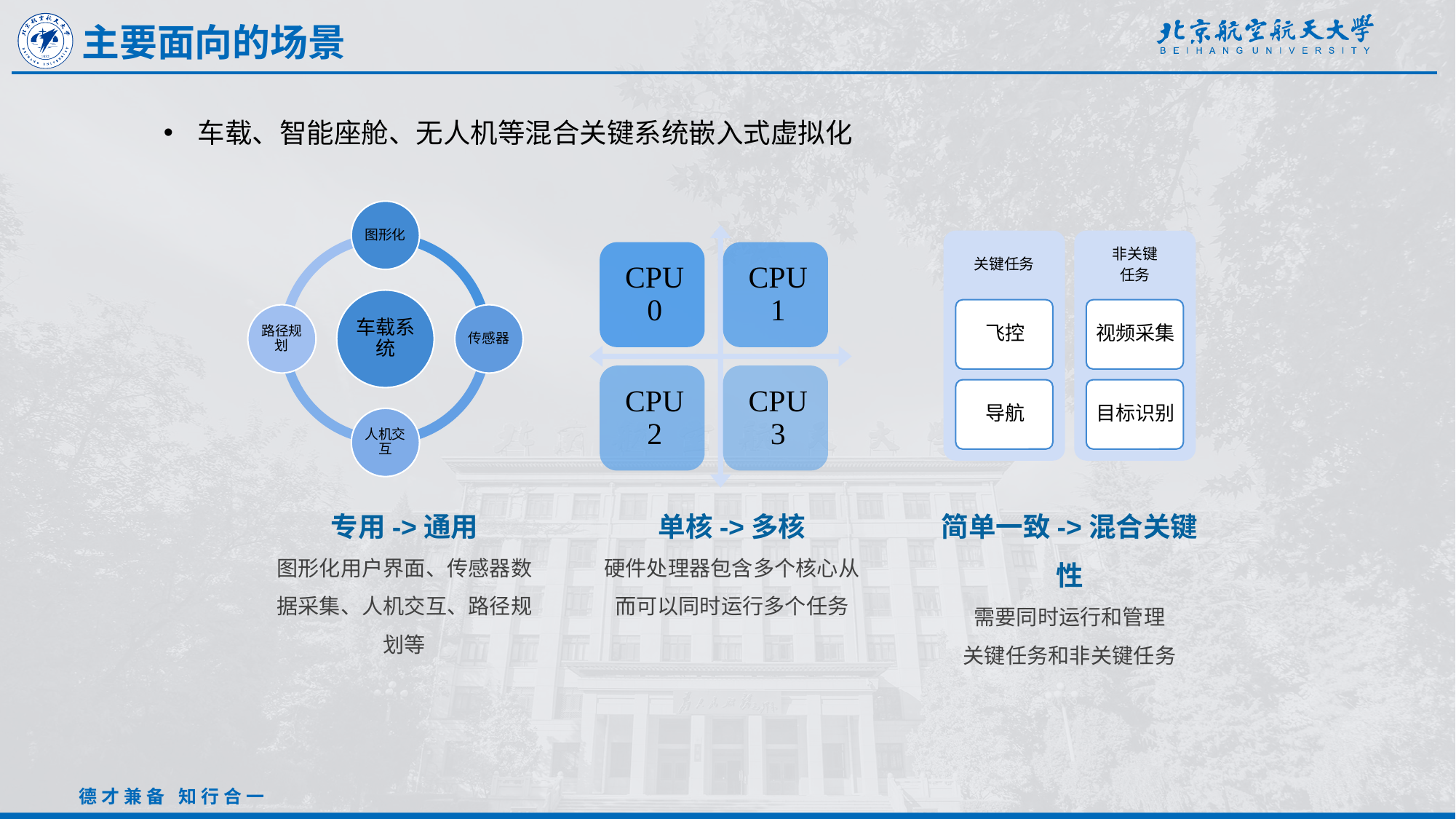

主要面向的场景
车载、智能座舱、无人机等混合关键系统嵌入式虚拟化

车载系统
图形化
传感器
人机交互
路径规划
CPU0
CPU1
CPU2
CPU3
关键任务
飞控
导航
非关键
任务
视频采集
目标识别
专用->通用
图形化用户界面、传感器数据采集、人机交互、路径规划等
单核->多核
硬件处理器包含多个核心从而可以同时运行多个任务
简单一致->混合关键性
需要同时运行和管理
关键任务和非关键任务